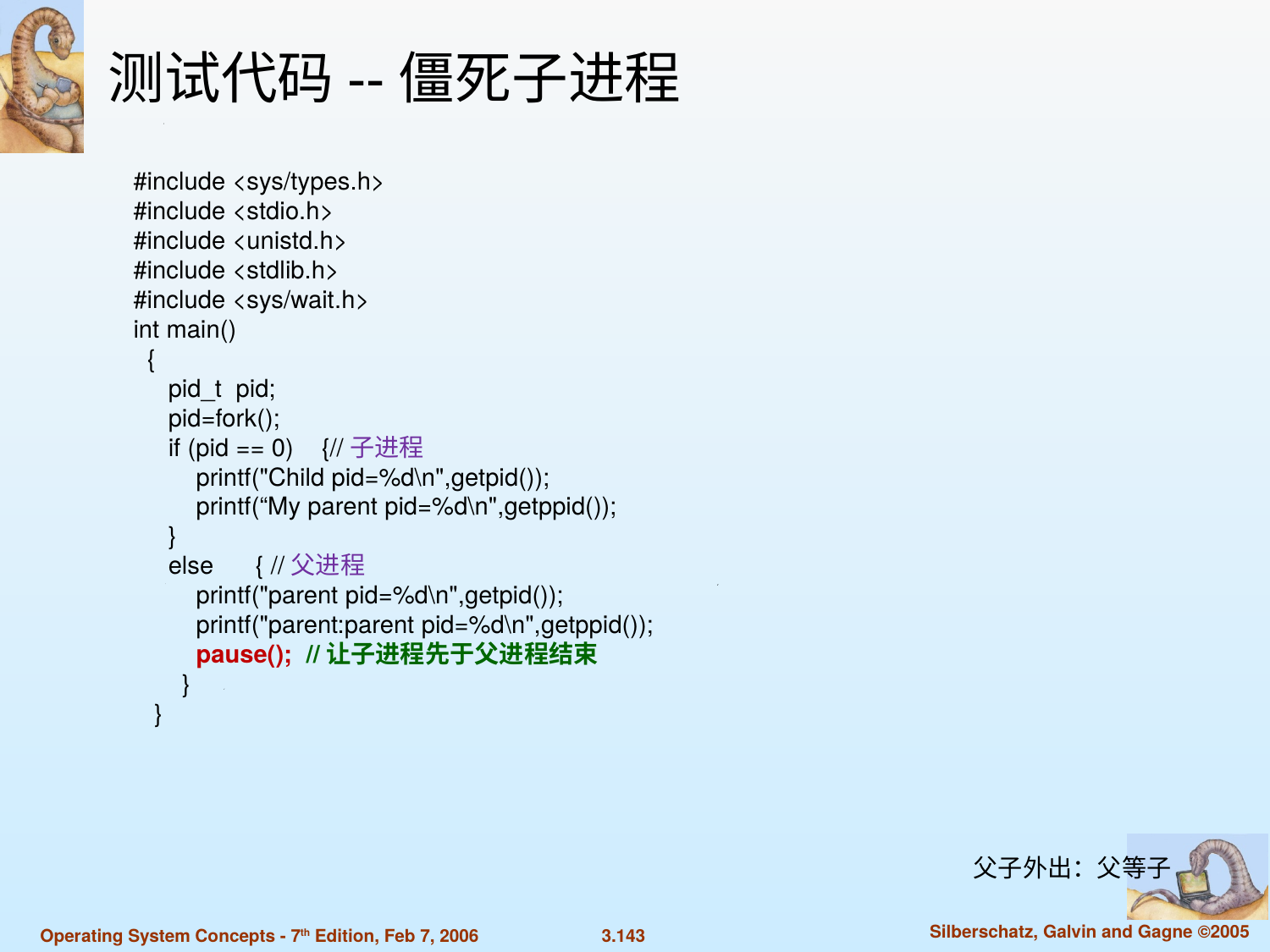

测试代码--僵死子进程
#include <sys/types.h>
#include <stdio.h>
#include <unistd.h>
#include <stdlib.h>
#include <sys/wait.h>
int main()
  {
     pid_t  pid;
     pid=fork();
     if (pid == 0)    {//子进程
         printf("Child pid=%d\n",getpid());
         printf(“My parent pid=%d\n",getppid());
     }
     else      { //父进程
         printf("parent pid=%d\n",getpid());
         printf("parent:parent pid=%d\n",getppid());
         pause();  //让子进程先于父进程结束
       }
   }

父子外出：父等子